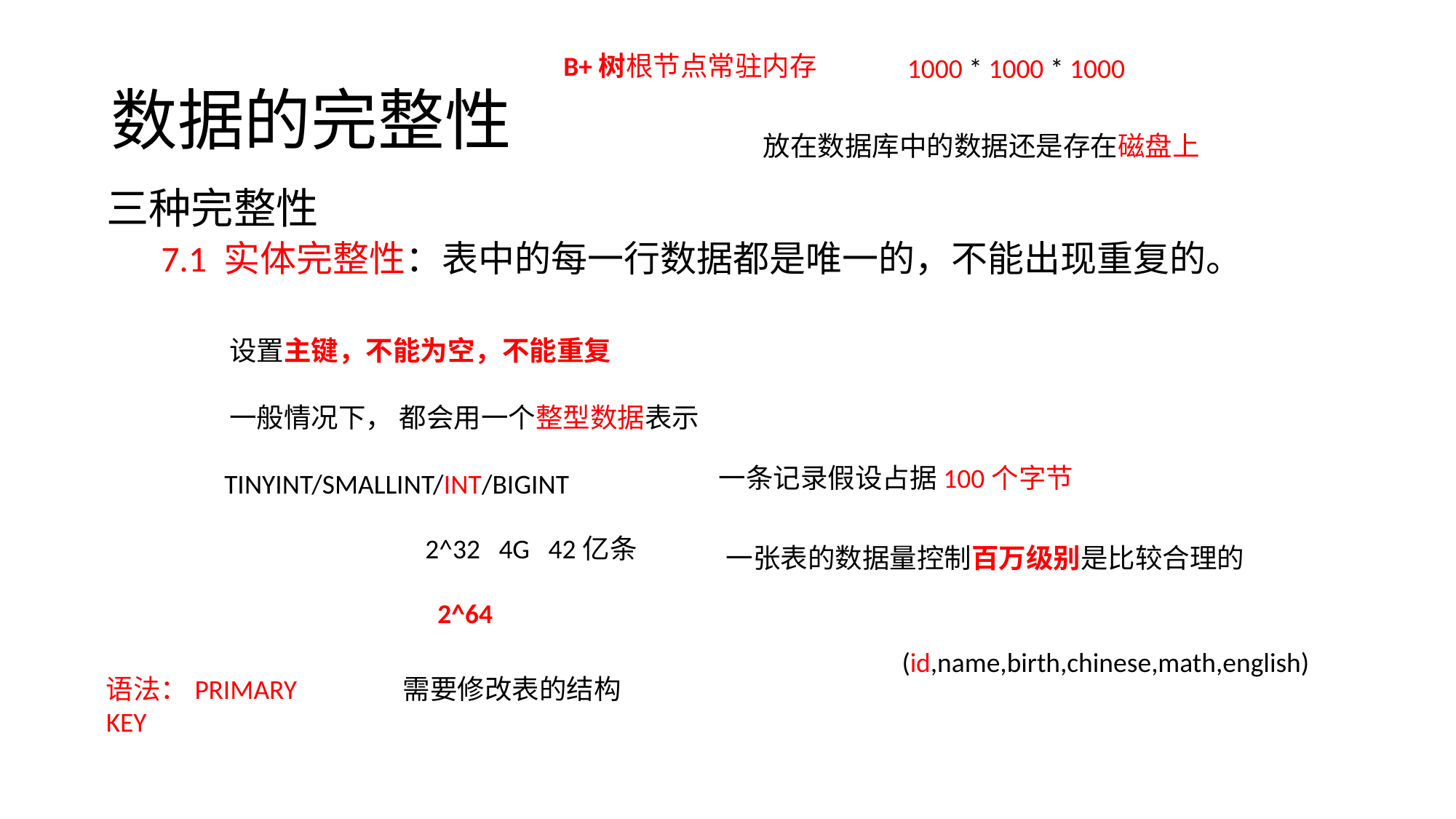

# 数据的完整性
B+树根节点常驻内存
1000 * 1000 * 1000
放在数据库中的数据还是存在磁盘上
三种完整性
7.1 实体完整性：表中的每一行数据都是唯一的，不能出现重复的。

设置主键，不能为空，不能重复
一般情况下， 都会用一个整型数据表示
一条记录假设占据100个字节
TINYINT/SMALLINT/INT/BIGINT
2^32   4G   42亿条
一张表的数据量控制百万级别是比较合理的
2^64
(id,name,birth,chinese,math,english)
语法：PRIMARY KEY
需要修改表的结构